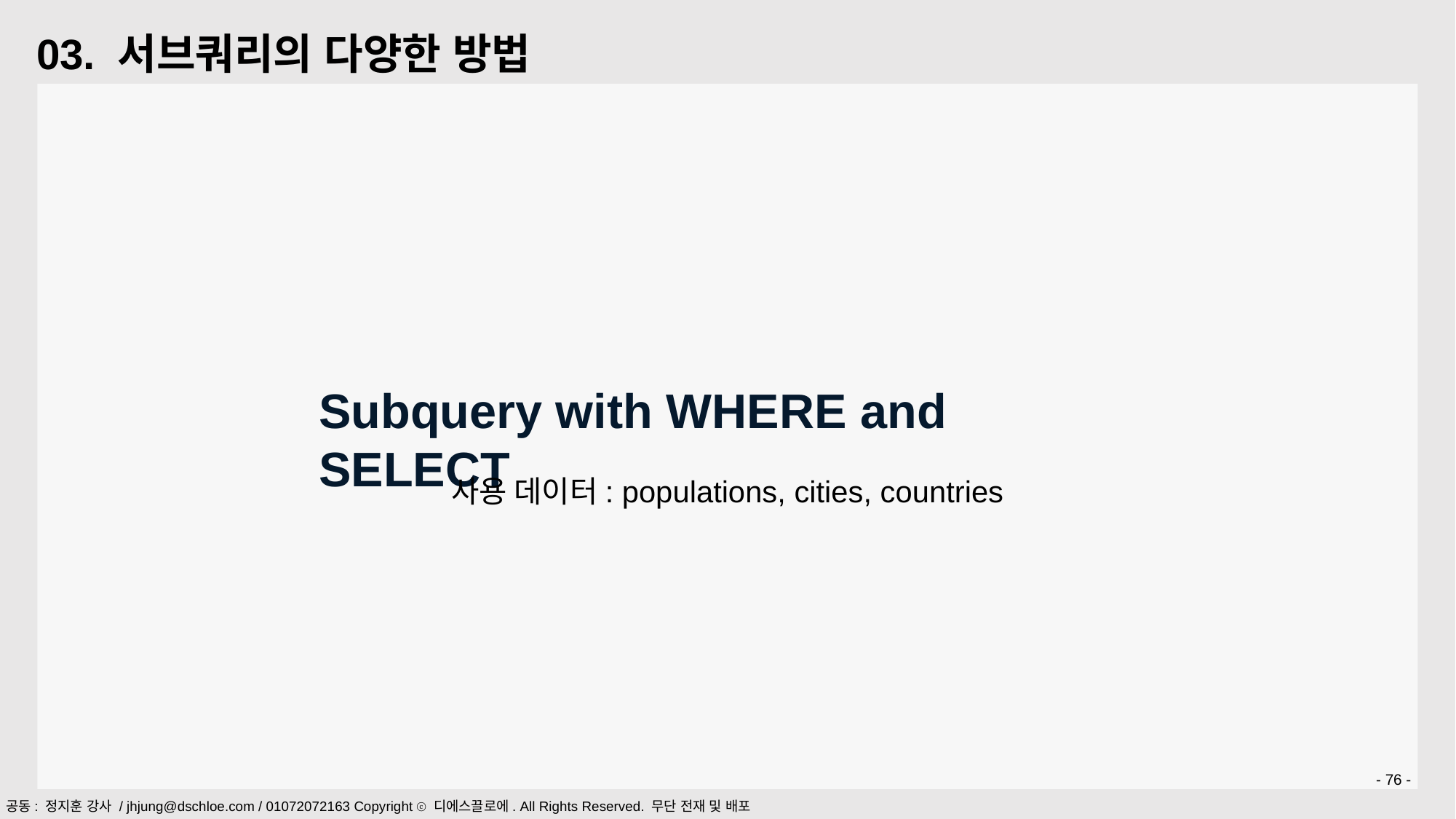

03. 서브쿼리의 다양한 방법
Subquery with WHERE and SELECT
사용 데이터: populations, cities, countries
- 76 -